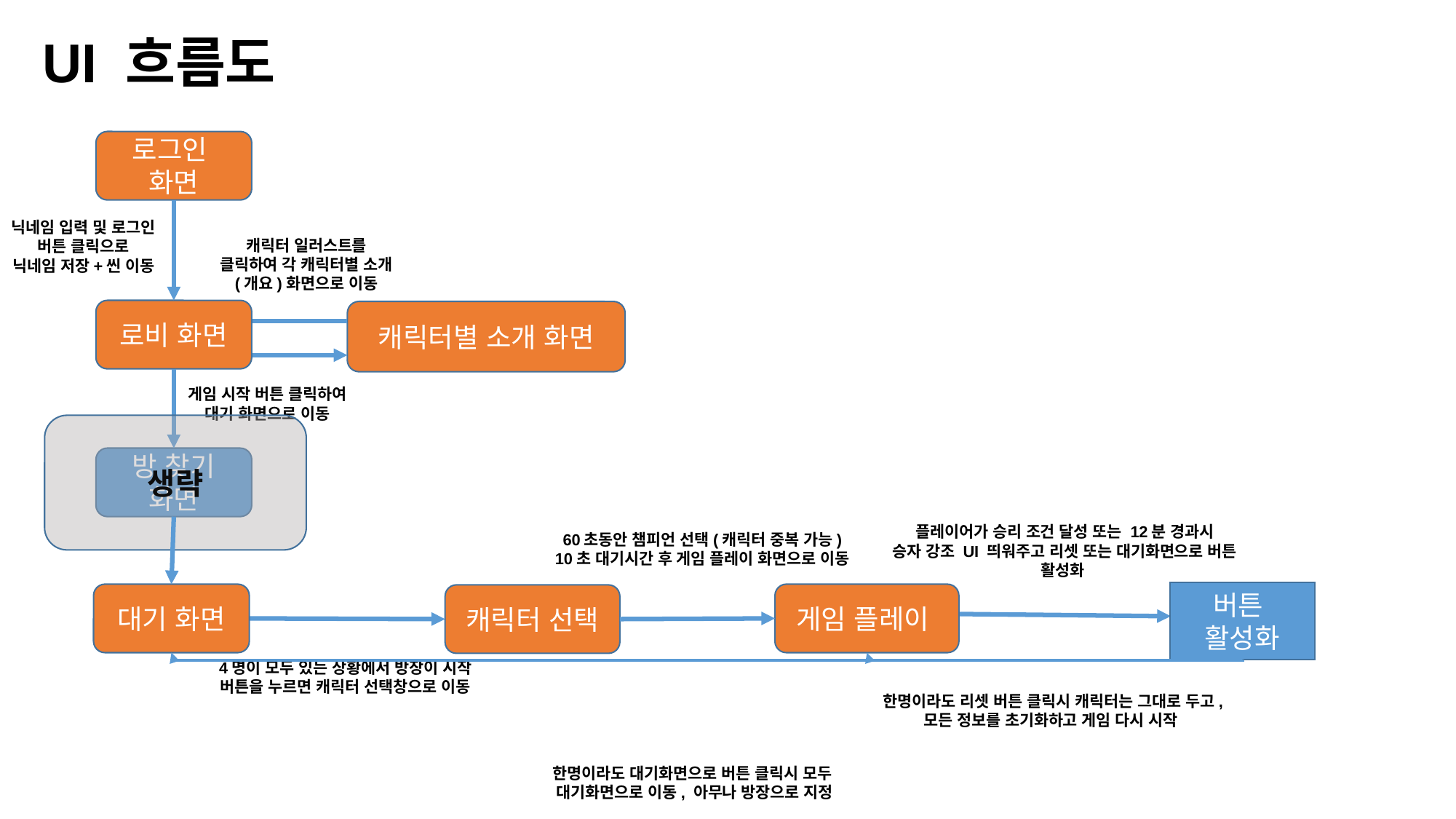

UI 흐름도
로그인
화면
닉네임 입력 및 로그인 버튼 클릭으로
닉네임 저장+씬 이동
캐릭터 일러스트를
클릭하여 각 캐릭터별 소개 (개요)화면으로 이동
로비 화면
캐릭터별 소개 화면
게임 시작 버튼 클릭하여
대기 화면으로 이동
생략
방 찾기 화면
플레이어가 승리 조건 달성 또는 12분 경과시
승자 강조 UI 띄워주고 리셋 또는 대기화면으로 버튼
활성화
60초동안 챔피언 선택(캐릭터 중복 가능)
10초 대기시간 후 게임 플레이 화면으로 이동
버튼
활성화
대기 화면
게임 플레이
캐릭터 선택
4명이 모두 있는 상황에서 방장이 시작 버튼을 누르면 캐릭터 선택창으로 이동
한명이라도 리셋 버튼 클릭시 캐릭터는 그대로 두고,
모든 정보를 초기화하고 게임 다시 시작
한명이라도 대기화면으로 버튼 클릭시 모두
대기화면으로 이동, 아무나 방장으로 지정